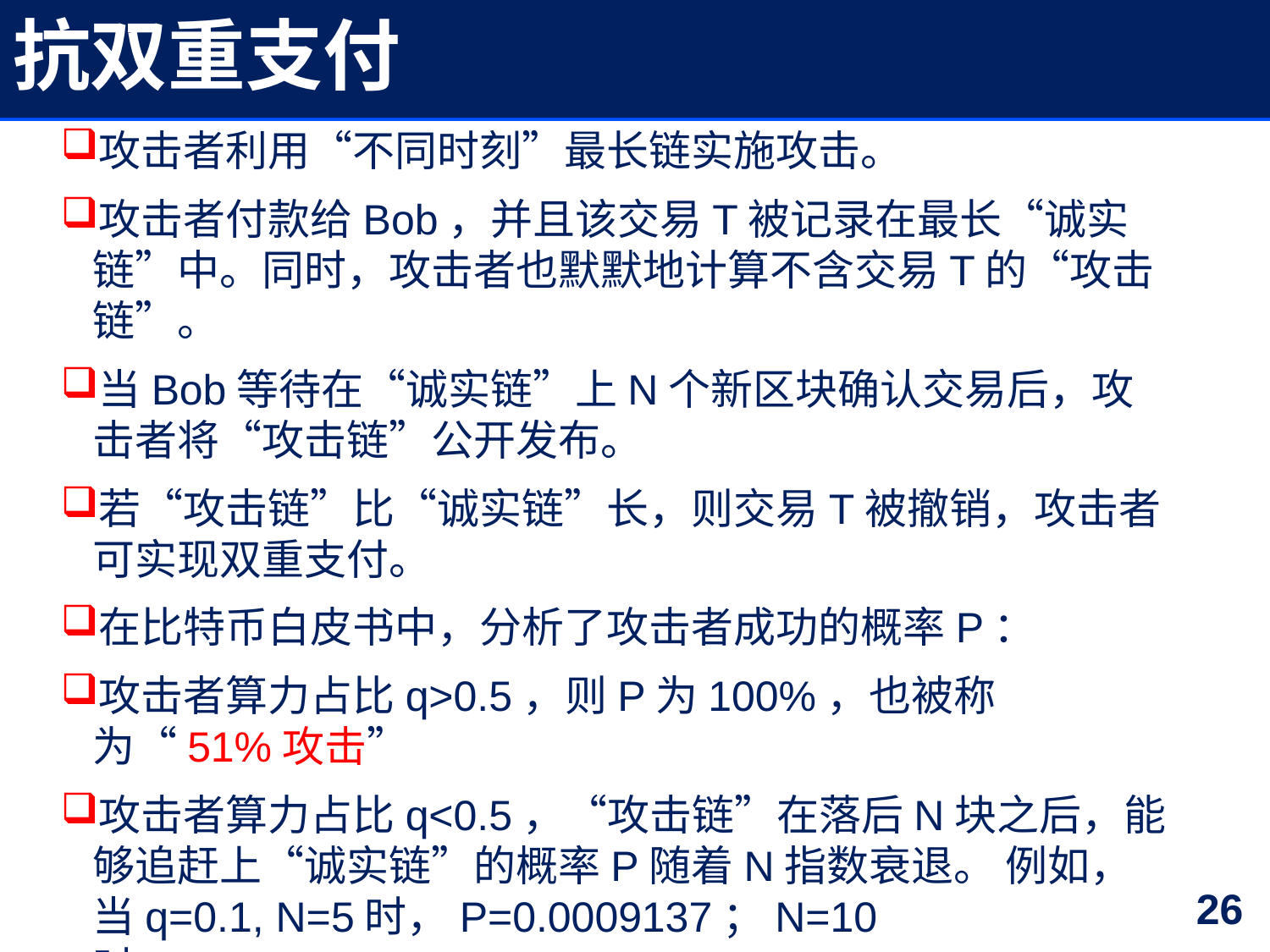

# 抗双重支付
攻击者利用“不同时刻”最长链实施攻击。
攻击者付款给Bob，并且该交易T被记录在最长“诚实链”中。同时，攻击者也默默地计算不含交易T的“攻击链”。
当Bob等待在“诚实链”上N个新区块确认交易后，攻击者将“攻击链”公开发布。
若“攻击链”比“诚实链”长，则交易T被撤销，攻击者可实现双重支付。
在比特币白皮书中，分析了攻击者成功的概率P：
攻击者算力占比q>0.5，则P为100%，也被称为“51%攻击”
攻击者算力占比q<0.5，“攻击链”在落后N块之后，能够追赶上“诚实链”的概率P随着N指数衰退。 例如，当q=0.1, N=5时，P=0.0009137；N=10时，P=0.0000012。

26